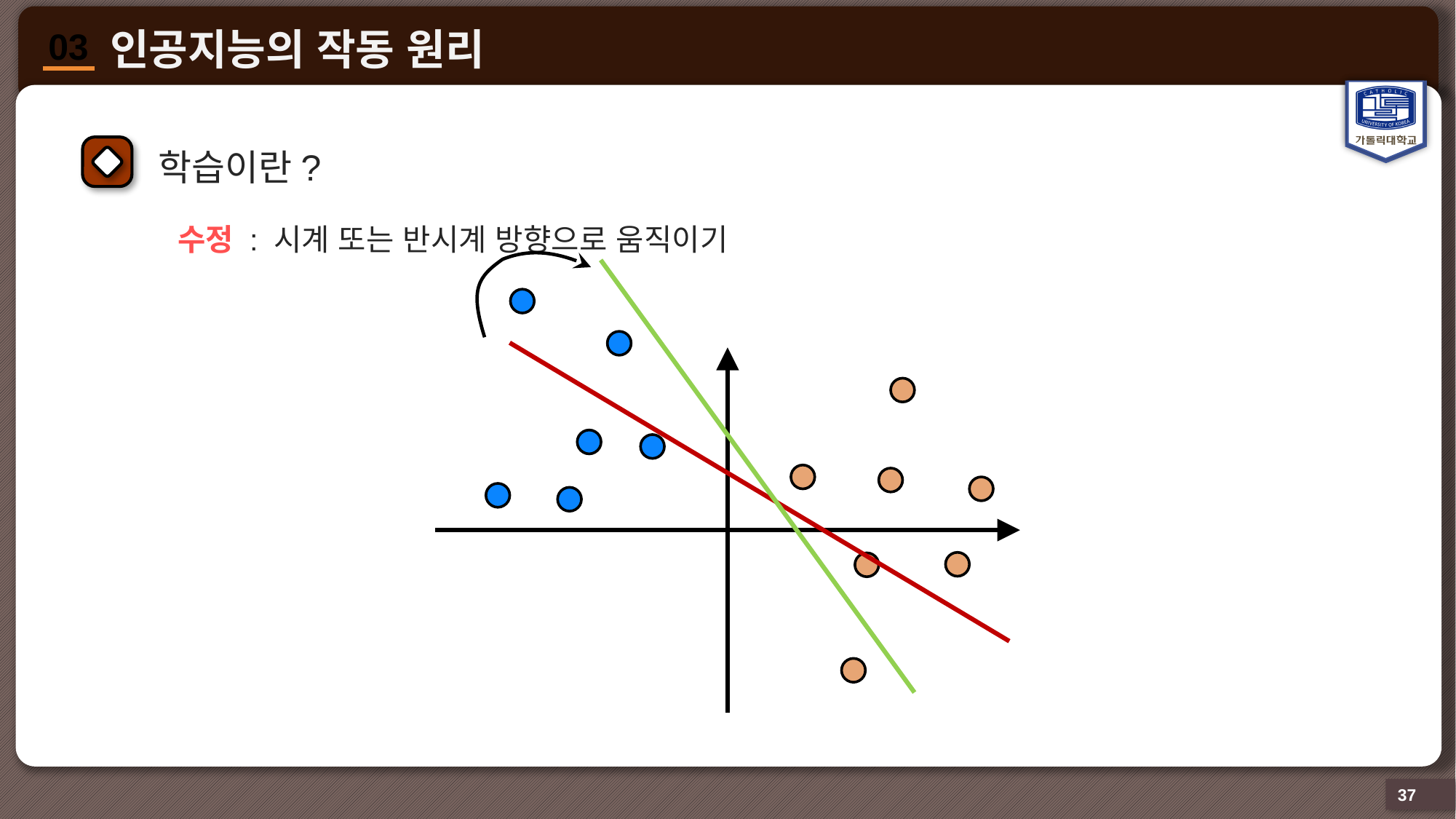

학습이란?

수정 : 시계 또는 반시계 방향으로 움직이기

37